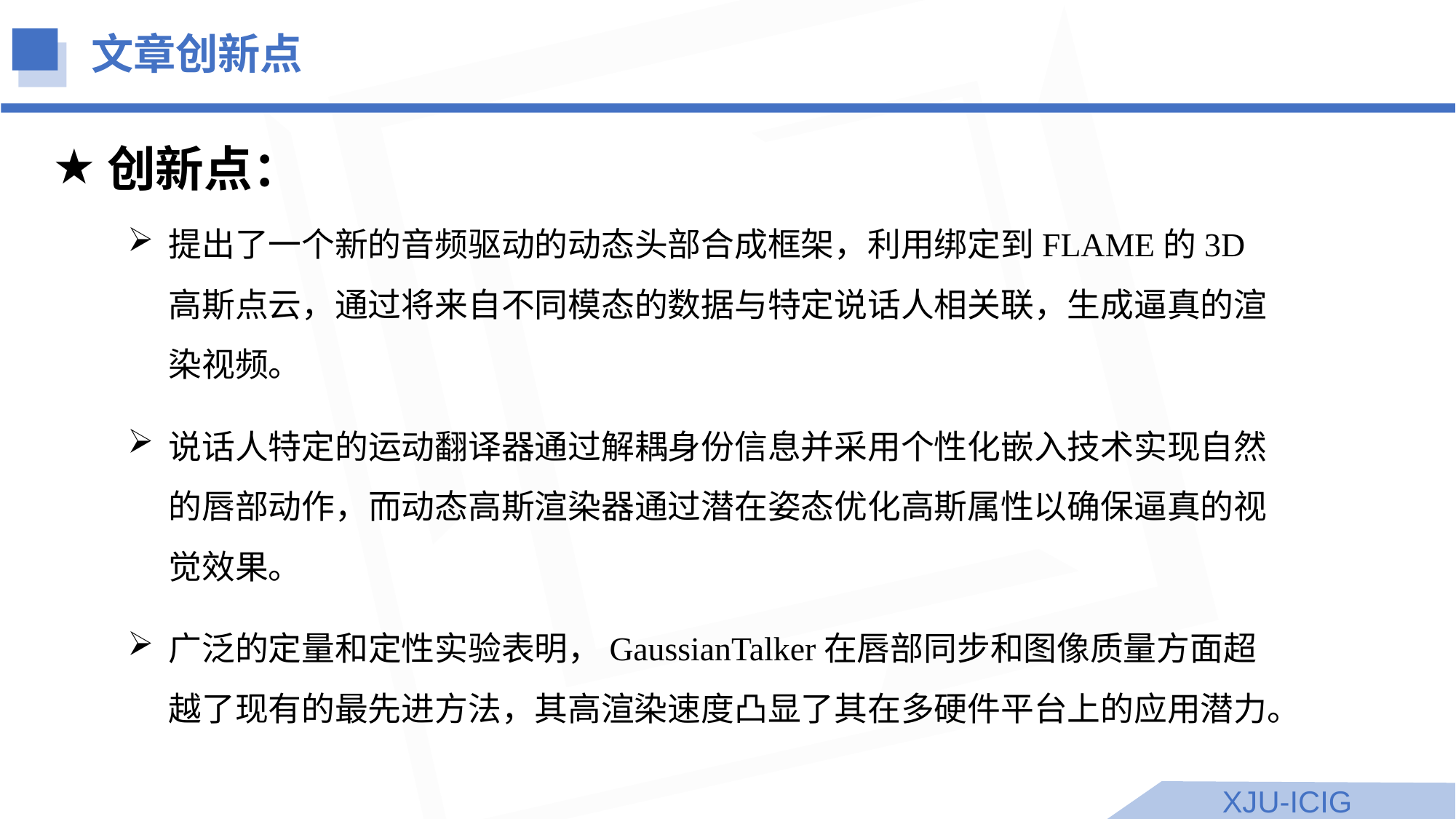

文章创新点

创新点：
提出了一个新的音频驱动的动态头部合成框架，利用绑定到FLAME的3D高斯点云，通过将来自不同模态的数据与特定说话人相关联，生成逼真的渲染视频。
说话人特定的运动翻译器通过解耦身份信息并采用个性化嵌入技术实现自然的唇部动作，而动态高斯渲染器通过潜在姿态优化高斯属性以确保逼真的视觉效果。
广泛的定量和定性实验表明，GaussianTalker在唇部同步和图像质量方面超越了现有的最先进方法，其高渲染速度凸显了其在多硬件平台上的应用潜力。
XJU-ICIG